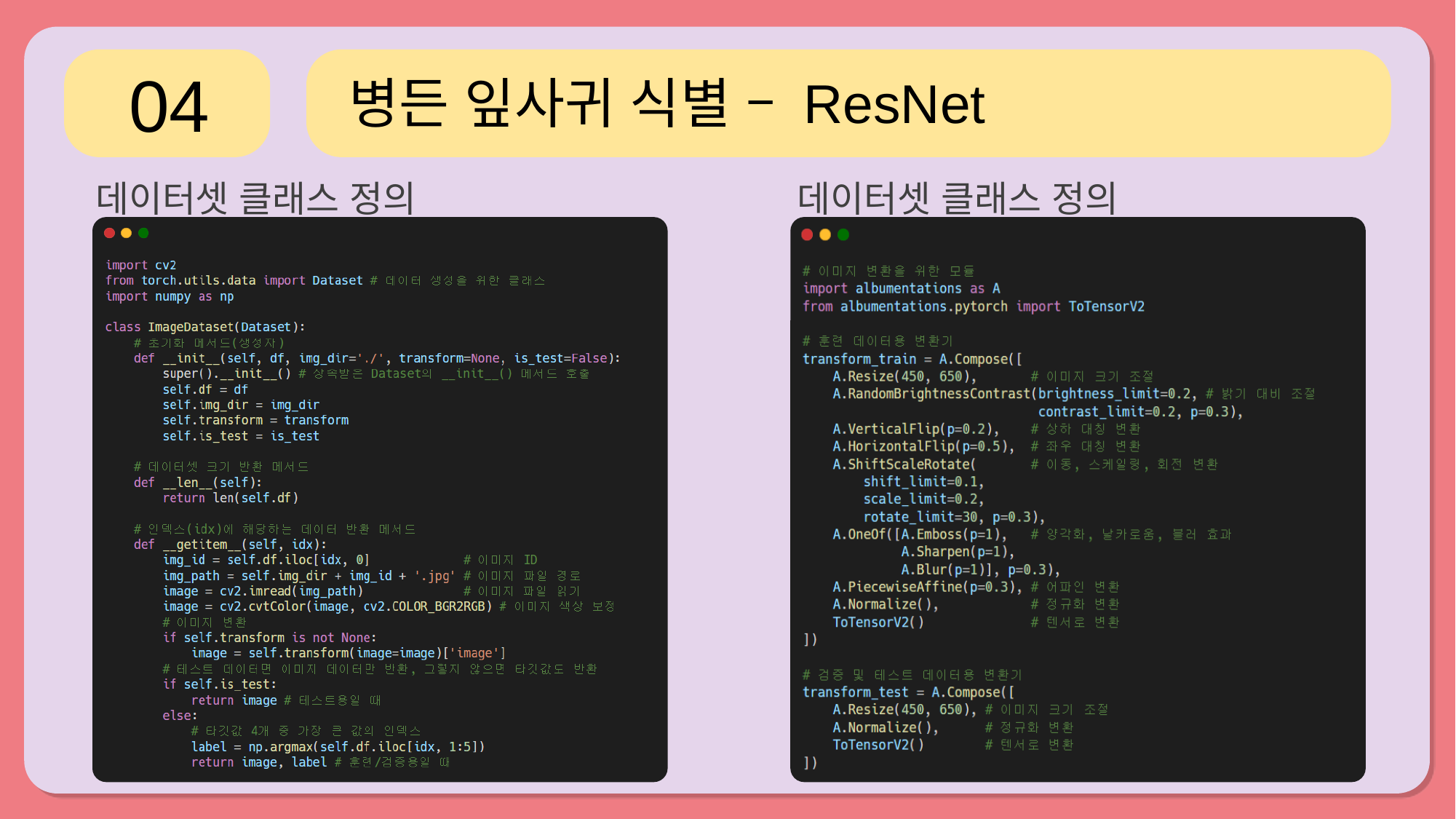

04
병든 잎사귀 식별 – ResNet
데이터셋 클래스 정의
데이터셋 클래스 정의